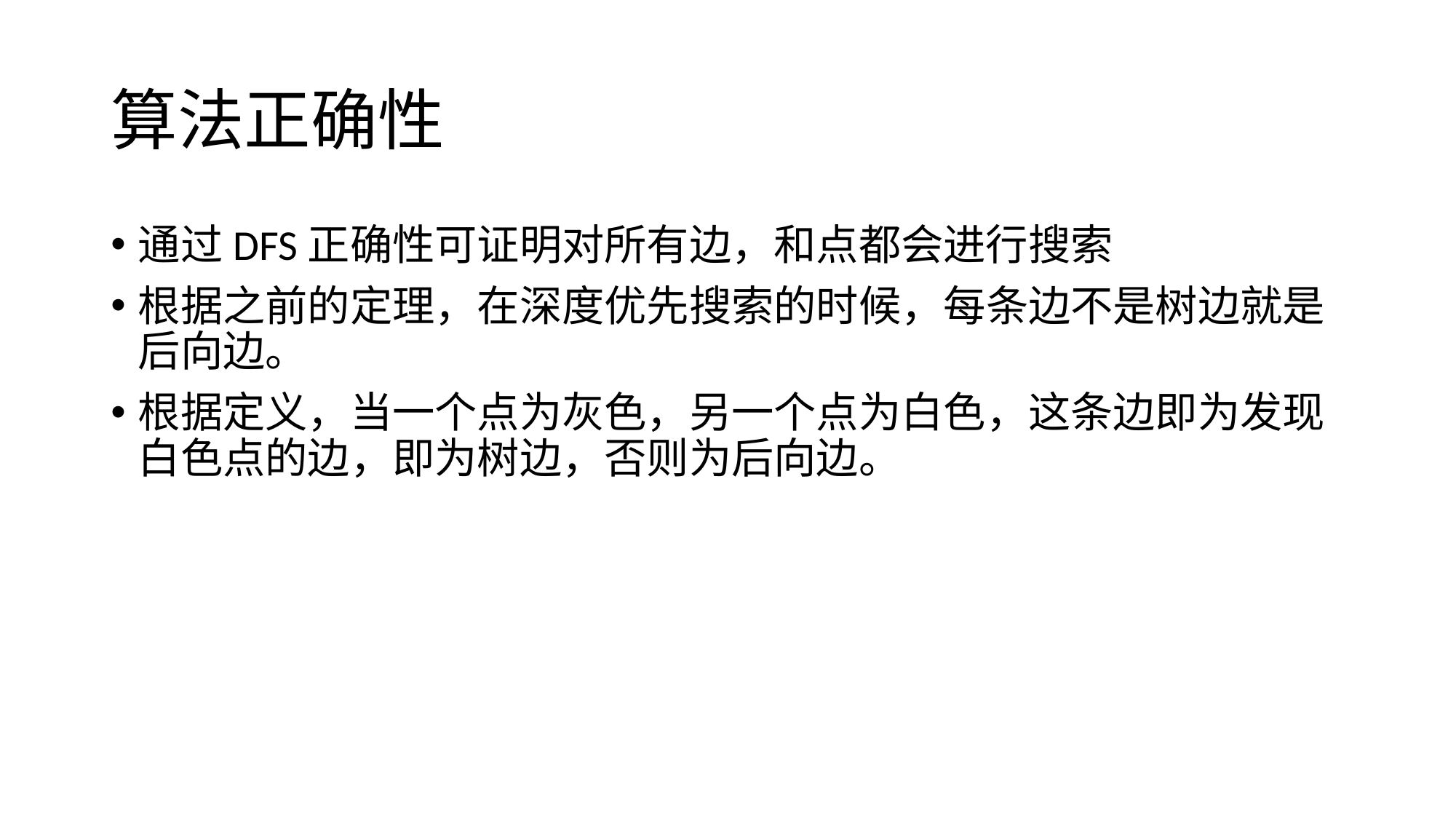

# 算法正确性
通过DFS正确性可证明对所有边，和点都会进行搜索
根据之前的定理，在深度优先搜索的时候，每条边不是树边就是后向边。
根据定义，当一个点为灰色，另一个点为白色，这条边即为发现白色点的边，即为树边，否则为后向边。